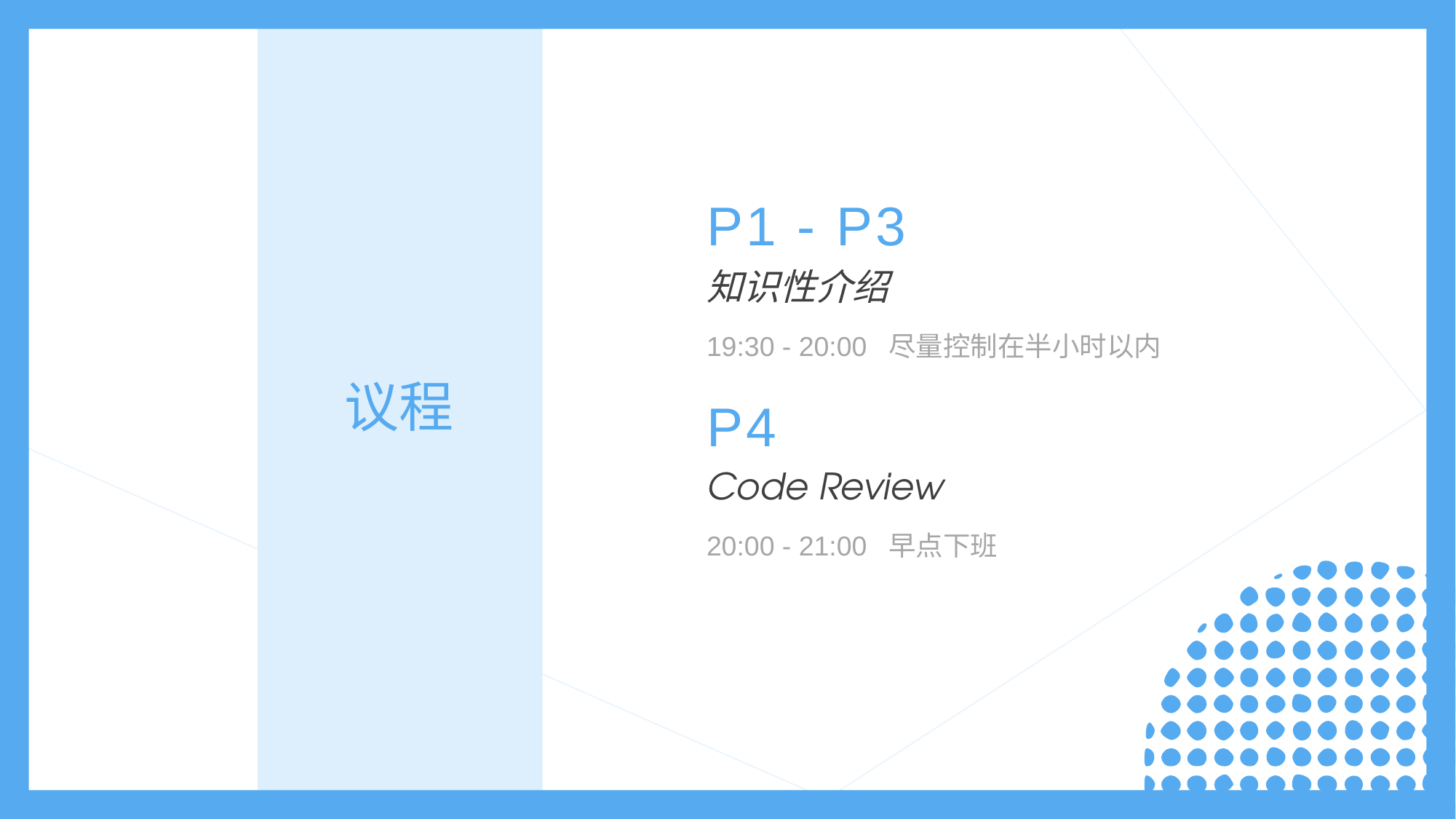

P1 - P3
知识性介绍
19:30 - 20:00  尽量控制在半小时以内
议程
P4
Code Review
20:00 - 21:00  早点下班